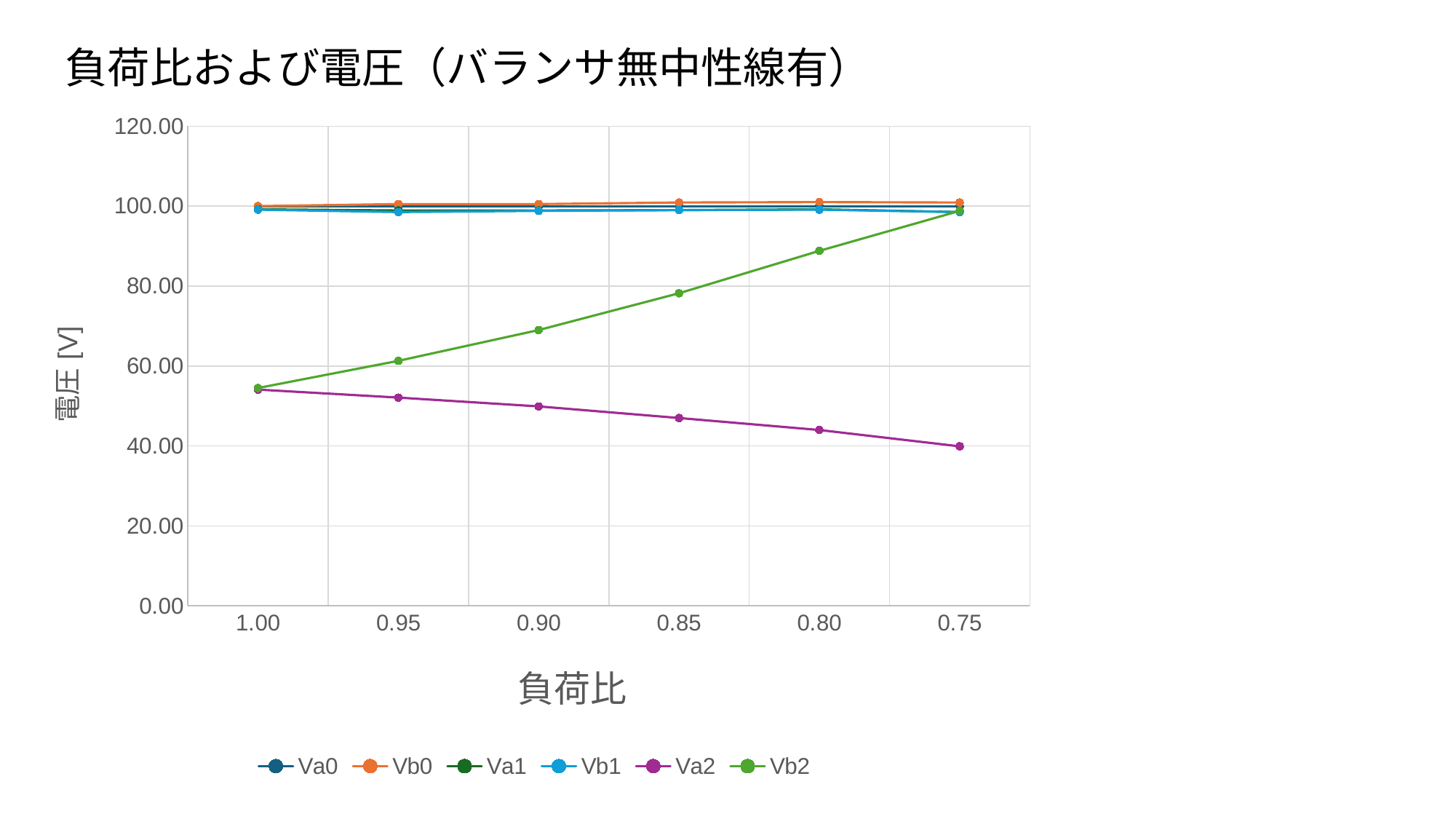

負荷比および電圧（バランサ無中性線有）

### Chart

| Category | Va0 | Vb0 | Va1 | Vb1 | Va2 | Vb2 |
|---|---|---|---|---|---|---|
| 1 | 100.0 | 100.0 | 99.2 | 99.1 | 54.1 | 54.5 |
| 0.95 | 100.0 | 100.5 | 98.9 | 98.5 | 52.1 | 61.3 |
| 0.89999999999999991 | 100.0 | 100.5 | 98.9 | 98.8 | 49.9 | 69.0 |
| 0.84999999999999987 | 100.0 | 100.9 | 99.0 | 99.0 | 47.0 | 78.2 |
| 0.79999999999999982 | 100.0 | 101.0 | 99.2 | 99.1 | 44.0 | 88.8 |
| 0.74999999999999978 | 100.0 | 100.9 | 98.5 | 98.5 | 39.9 | 98.8 |